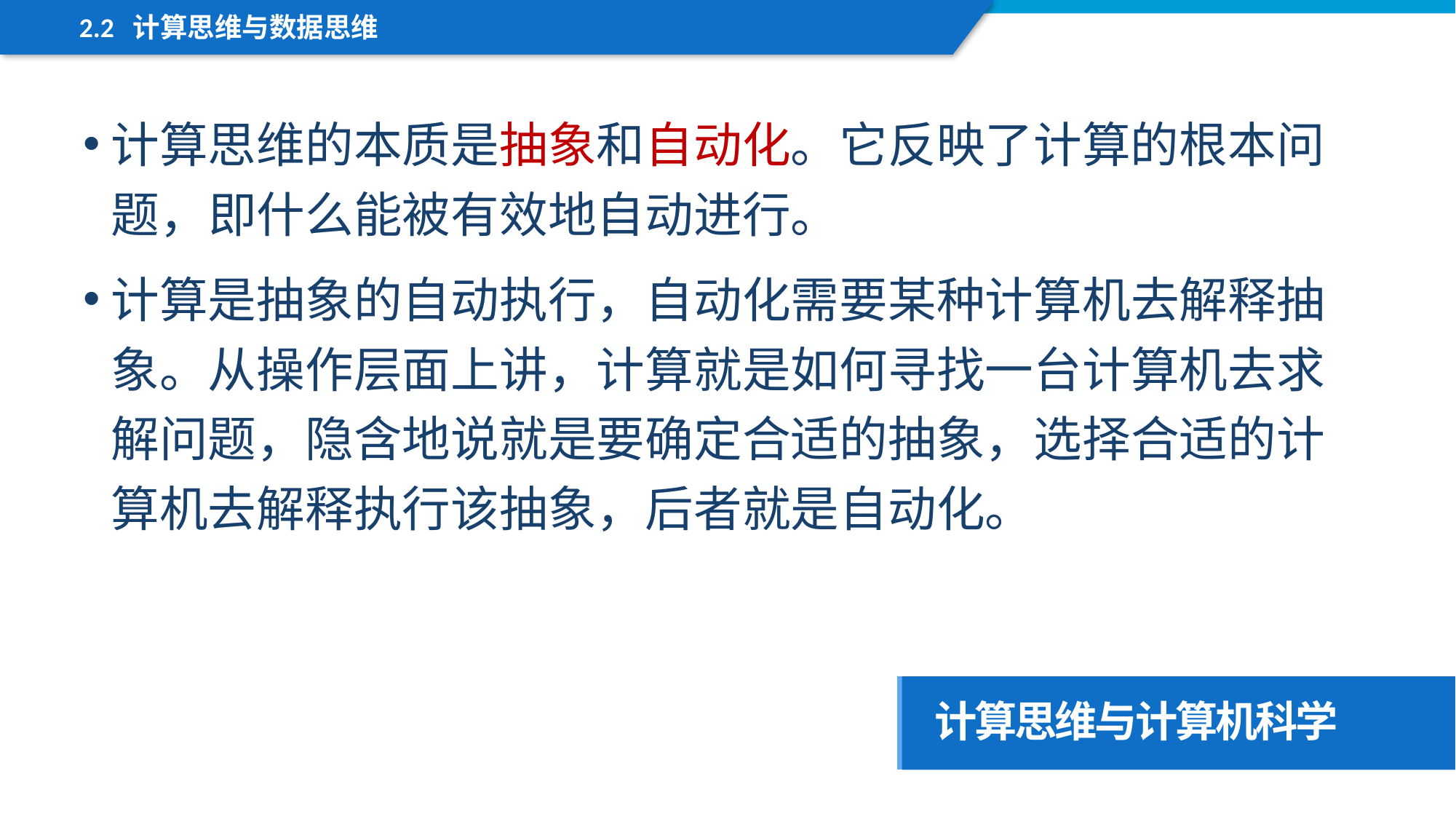

2.2  计算思维与数据思维
计算思维的本质是抽象和自动化。它反映了计算的根本问题，即什么能被有效地自动进行。
计算是抽象的自动执行，自动化需要某种计算机去解释抽象。从操作层面上讲，计算就是如何寻找一台计算机去求解问题，隐含地说就是要确定合适的抽象，选择合适的计算机去解释执行该抽象，后者就是自动化。
计算思维与计算机科学